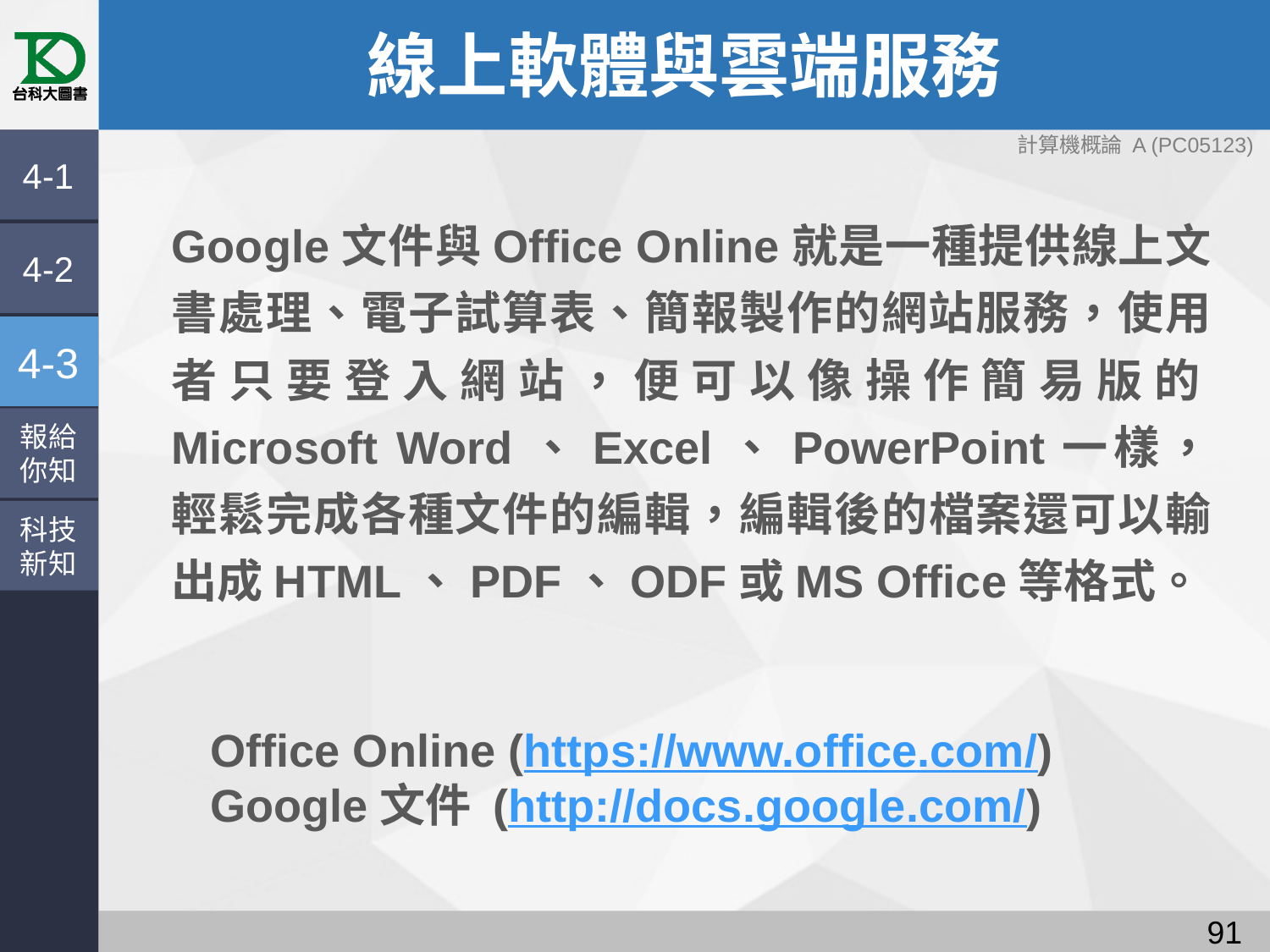

# 線上軟體與雲端服務
4-1
Google文件與Office Online就是一種提供線上文書處理、電子試算表、簡報製作的網站服務，使用者只要登入網站，便可以像操作簡易版的Microsoft Word、Excel、PowerPoint一樣，輕鬆完成各種文件的編輯，編輯後的檔案還可以輸出成HTML、PDF、ODF或MS Office等格式。
4-2
4-3
報給
你知
科技
新知
Office Online (https://www.office.com/)
Google文件 (http://docs.google.com/)
91